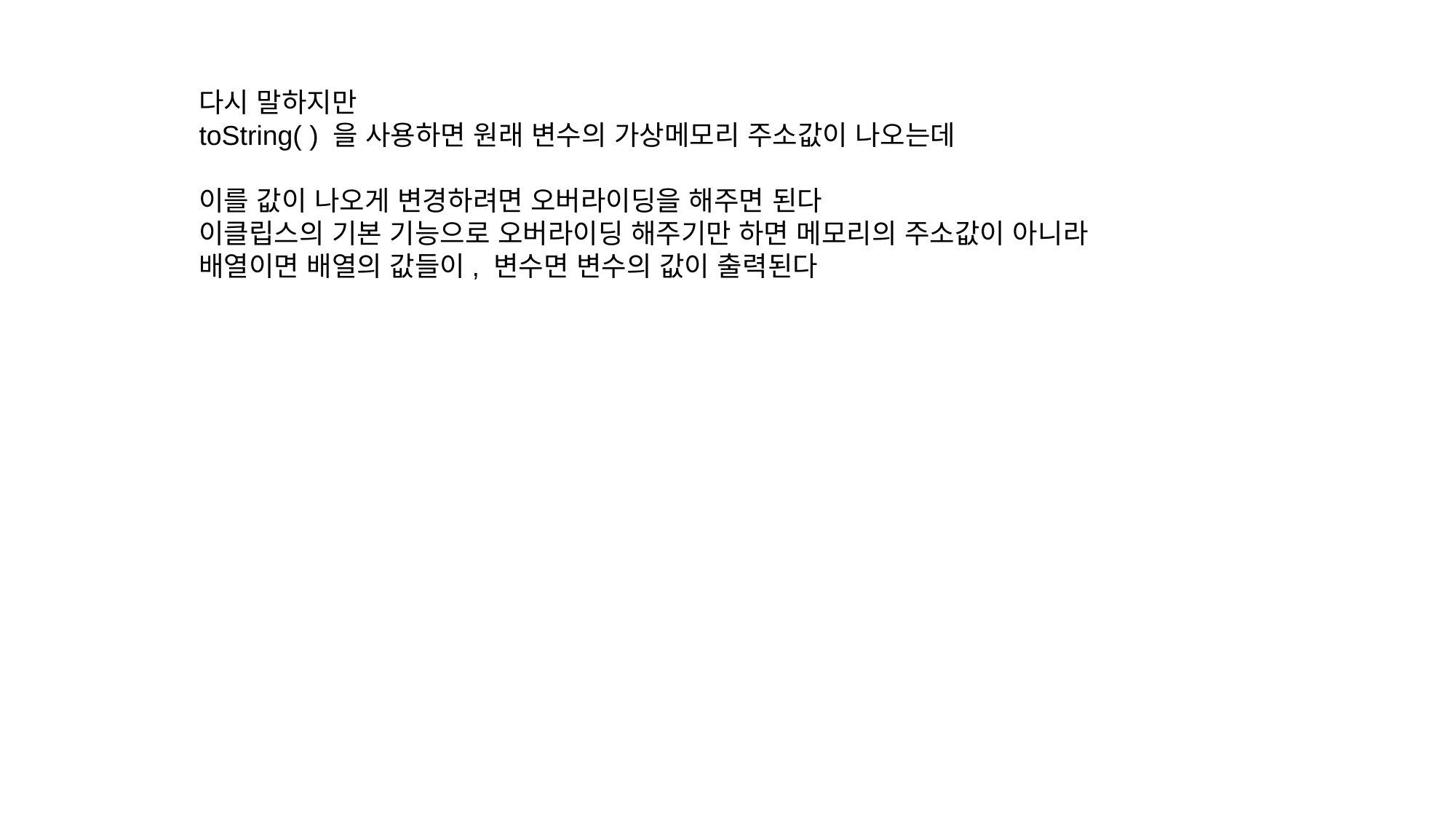

다시 말하지만
toString( ) 을 사용하면 원래 변수의 가상메모리 주소값이 나오는데

이를 값이 나오게 변경하려면 오버라이딩을 해주면 된다
이클립스의 기본 기능으로 오버라이딩 해주기만 하면 메모리의 주소값이 아니라
배열이면 배열의 값들이, 변수면 변수의 값이 출력된다